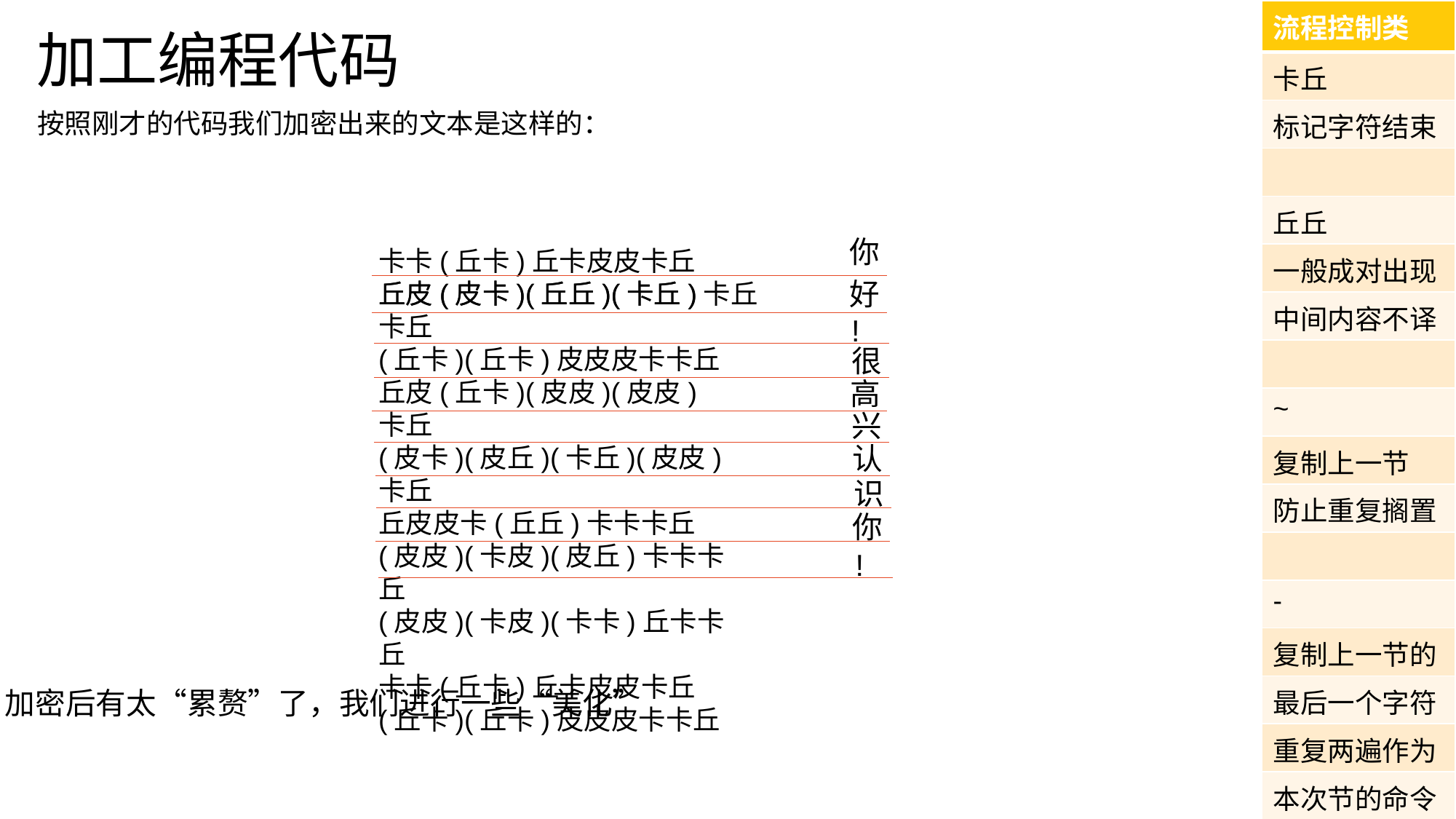

| 流程控制类 |
| --- |
| 卡丘 |
| 标记字符结束 |
|  |
| 丘丘 |
| 一般成对出现 |
| 中间内容不译 |
|  |
| ~ |
| 复制上一节 |
| 防止重复搁置 |
|  |
| - |
| 复制上一节的 |
| 最后一个字符 |
| 重复两遍作为 |
| 本次节的命令 |
加工编程代码
按照刚才的代码我们加密出来的文本是这样的：
你
卡卡(丘卡)丘卡皮皮卡丘
丘皮(皮卡)(丘丘)(卡丘)卡丘
(丘卡)(丘卡)皮皮皮卡卡丘
丘皮(丘卡)(皮皮)(皮皮)卡丘
(皮卡)(皮丘)(卡丘)(皮皮)卡丘
丘皮皮卡(丘丘)卡卡卡丘
(皮皮)(卡皮)(皮丘)卡卡卡丘
(皮皮)(卡皮)(卡卡)丘卡卡丘
卡卡(丘卡)丘卡皮皮卡丘
(丘卡)(丘卡)皮皮皮卡卡丘
好
丘皮(皮卡)(丘丘)(卡丘)卡丘
!
很
高
兴
认
识
你
!
加密后有太“累赘”了，我们进行一些“美化”